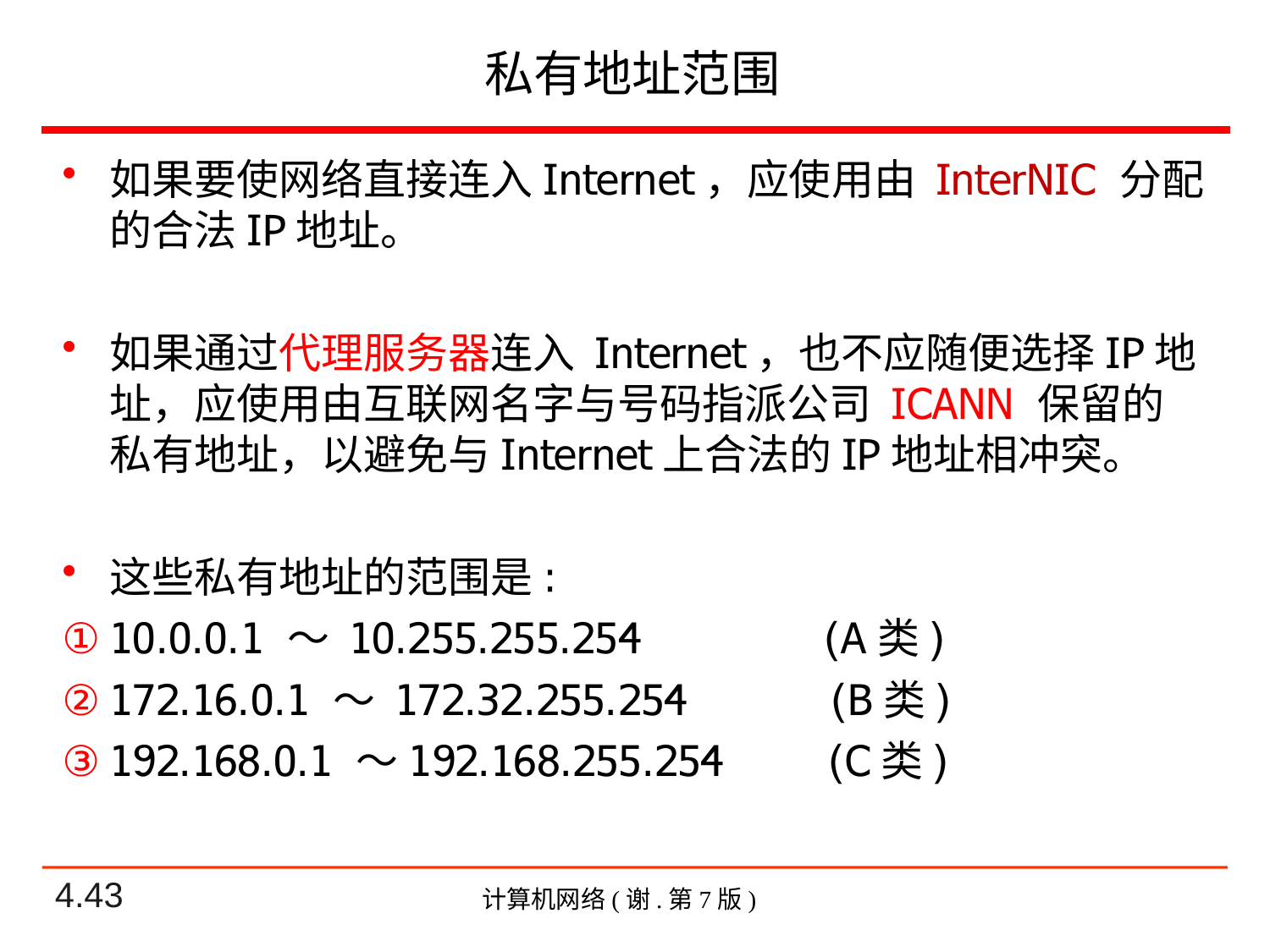

# 私有地址范围
如果要使网络直接连入Internet，应使用由 InterNIC 分配的合法IP地址。

如果通过代理服务器连入 Internet，也不应随便选择IP地址，应使用由互联网名字与号码指派公司 ICANN 保留的私有地址，以避免与Internet上合法的IP地址相冲突。

这些私有地址的范围是:
10.0.0.1 ～ 10.255.255.254              (A类)
172.16.0.1 ～ 172.32.255.254           (B类)
192.168.0.1 ～192.168.255.254        (C类)